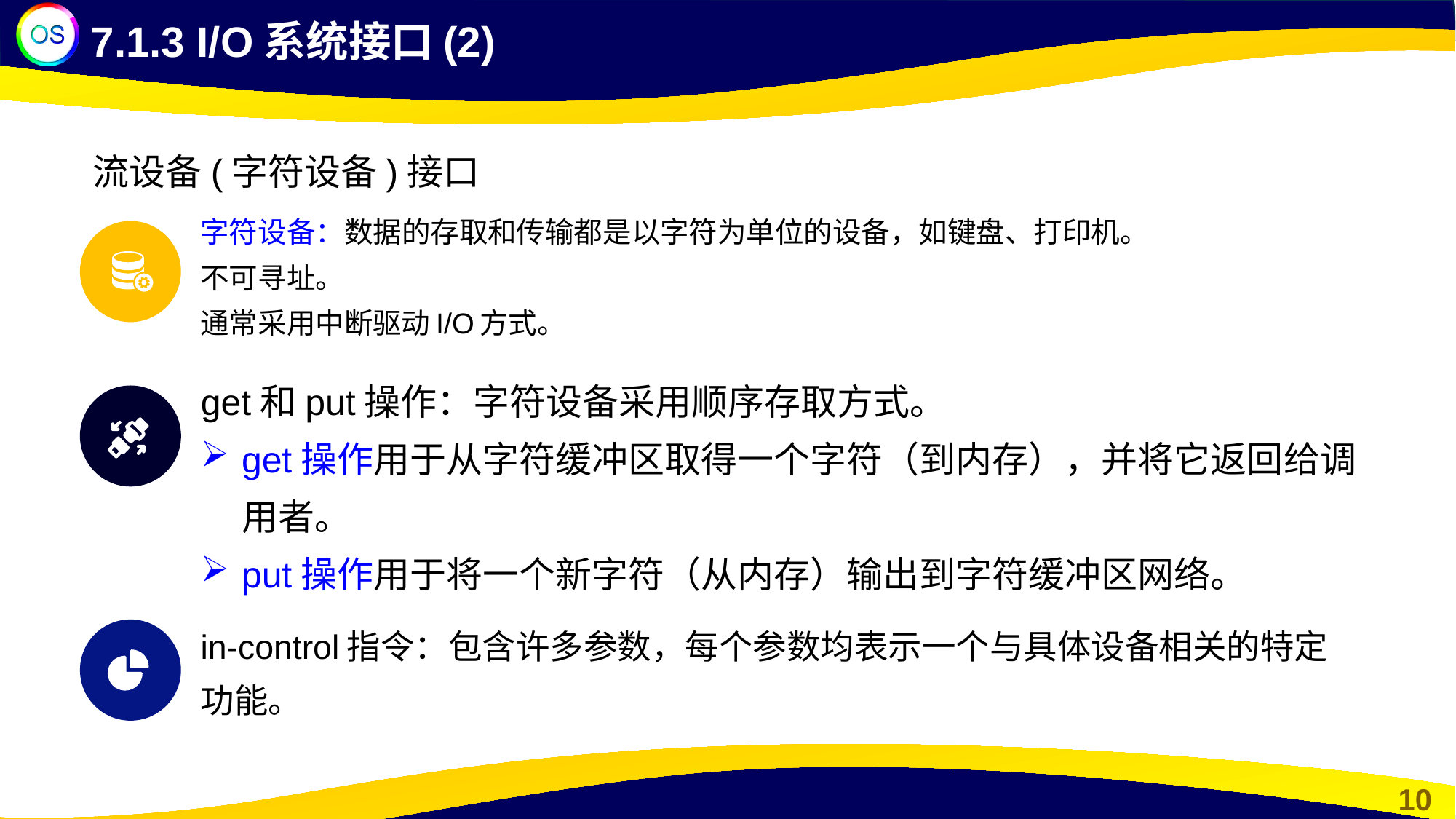

7.1.3 I/O系统接口(2)
流设备(字符设备)接口
字符设备：数据的存取和传输都是以字符为单位的设备，如键盘、打印机。
不可寻址。
通常采用中断驱动I/O方式。

get和put操作：字符设备采用顺序存取方式。
get操作用于从字符缓冲区取得一个字符（到内存），并将它返回给调用者。
put操作用于将一个新字符（从内存）输出到字符缓冲区网络。

in-control指令：包含许多参数，每个参数均表示一个与具体设备相关的特定功能。